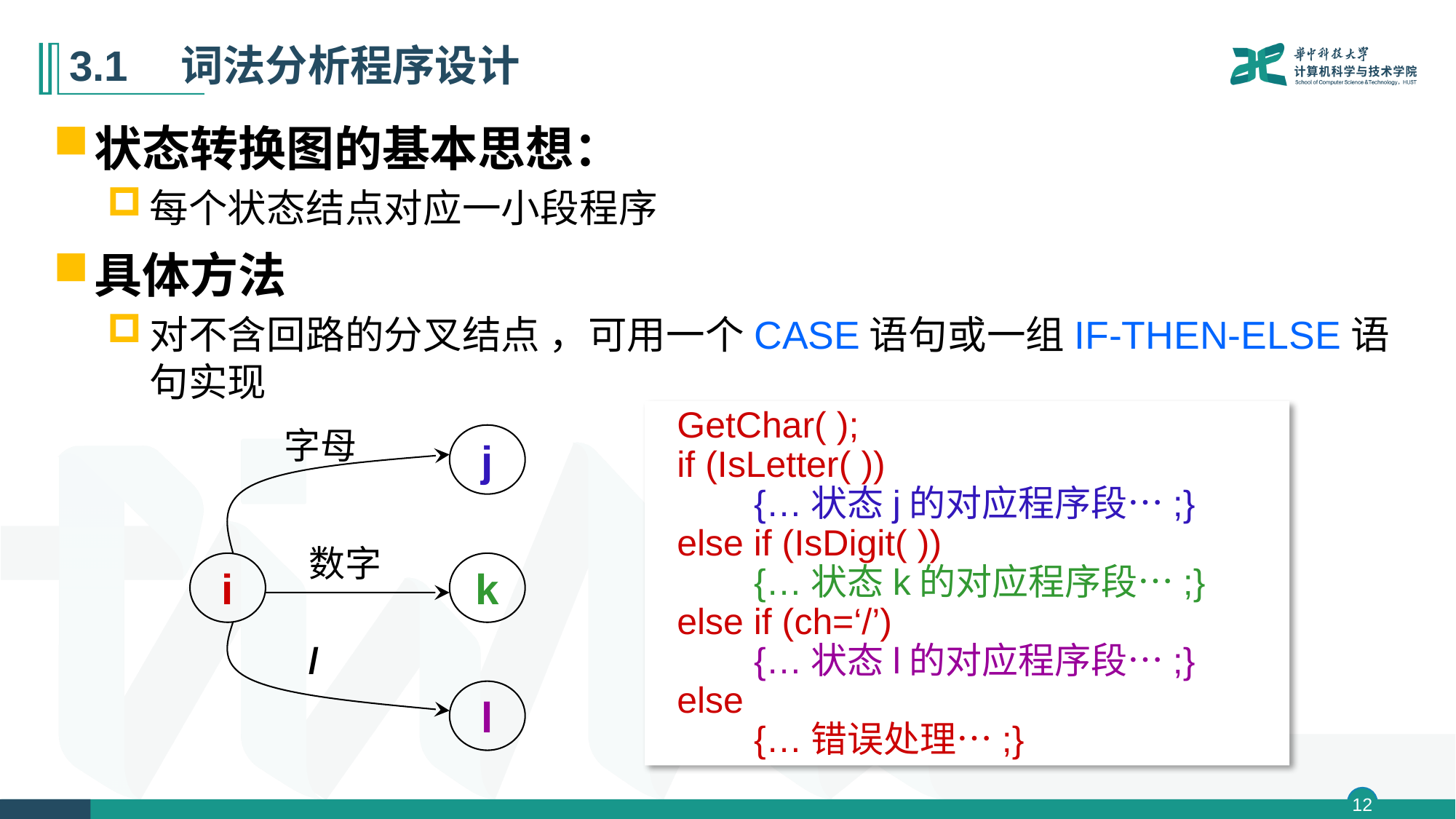

# 3.1　词法分析程序设计
状态转换图的基本思想：
每个状态结点对应一小段程序
具体方法
对不含回路的分叉结点 ，可用一个CASE语句或一组IF-THEN-ELSE语句实现
GetChar( );
if (IsLetter( ))
	{…状态j的对应程序段…;}
else if (IsDigit( ))
	{…状态k的对应程序段…;}
else if (ch=‘/’)
	{…状态l的对应程序段…;}
else
	{…错误处理…;}
字母
j

数字
i
k

/
l